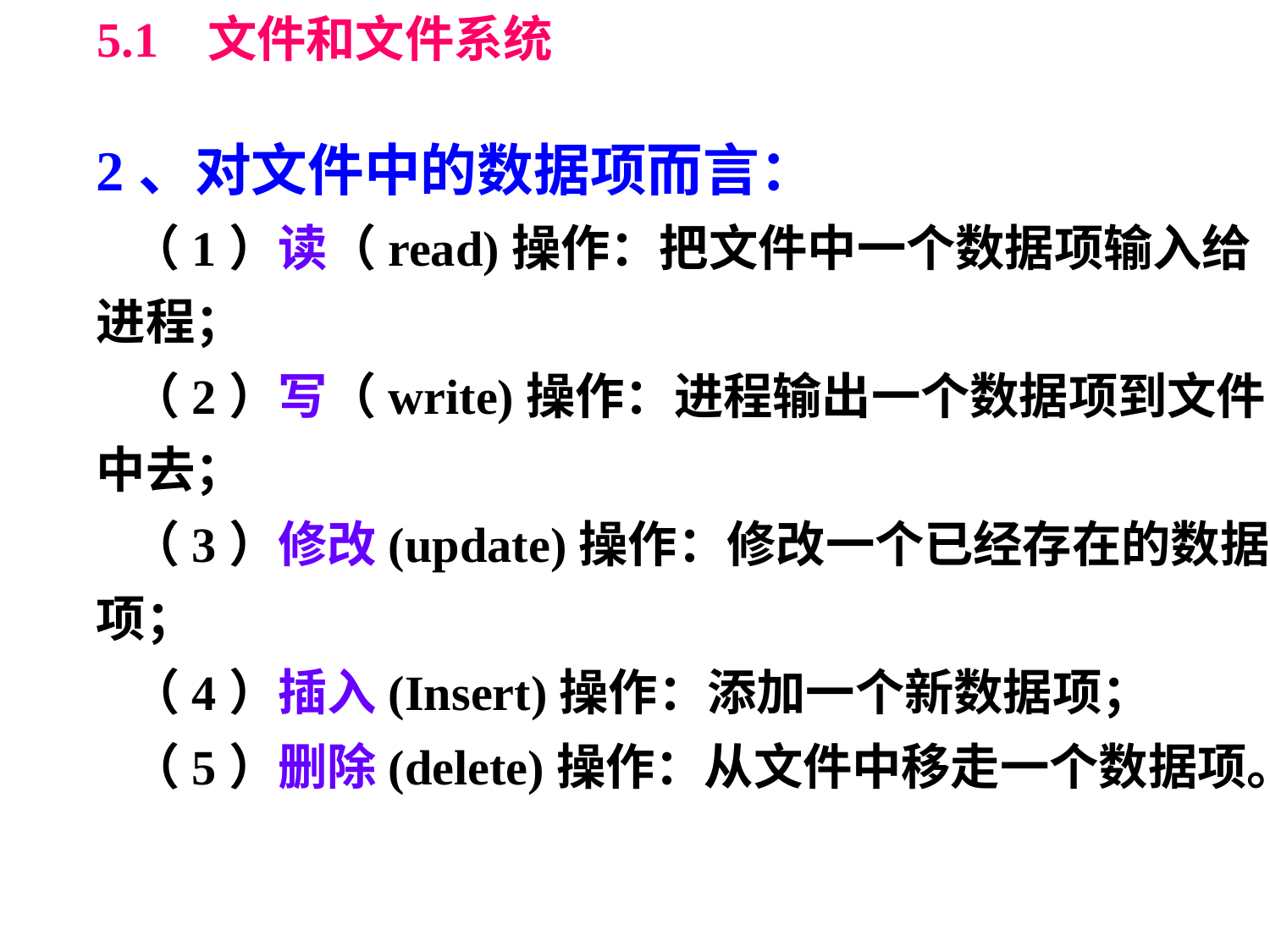

5.1   文件和文件系统
2、对文件中的数据项而言：
  （1）读（read)操作：把文件中一个数据项输入给
进程；
  （2）写（write)操作：进程输出一个数据项到文件
中去；
  （3）修改(update)操作：修改一个已经存在的数据
项；
  （4）插入(Insert)操作：添加一个新数据项；
  （5）删除(delete)操作：从文件中移走一个数据项。